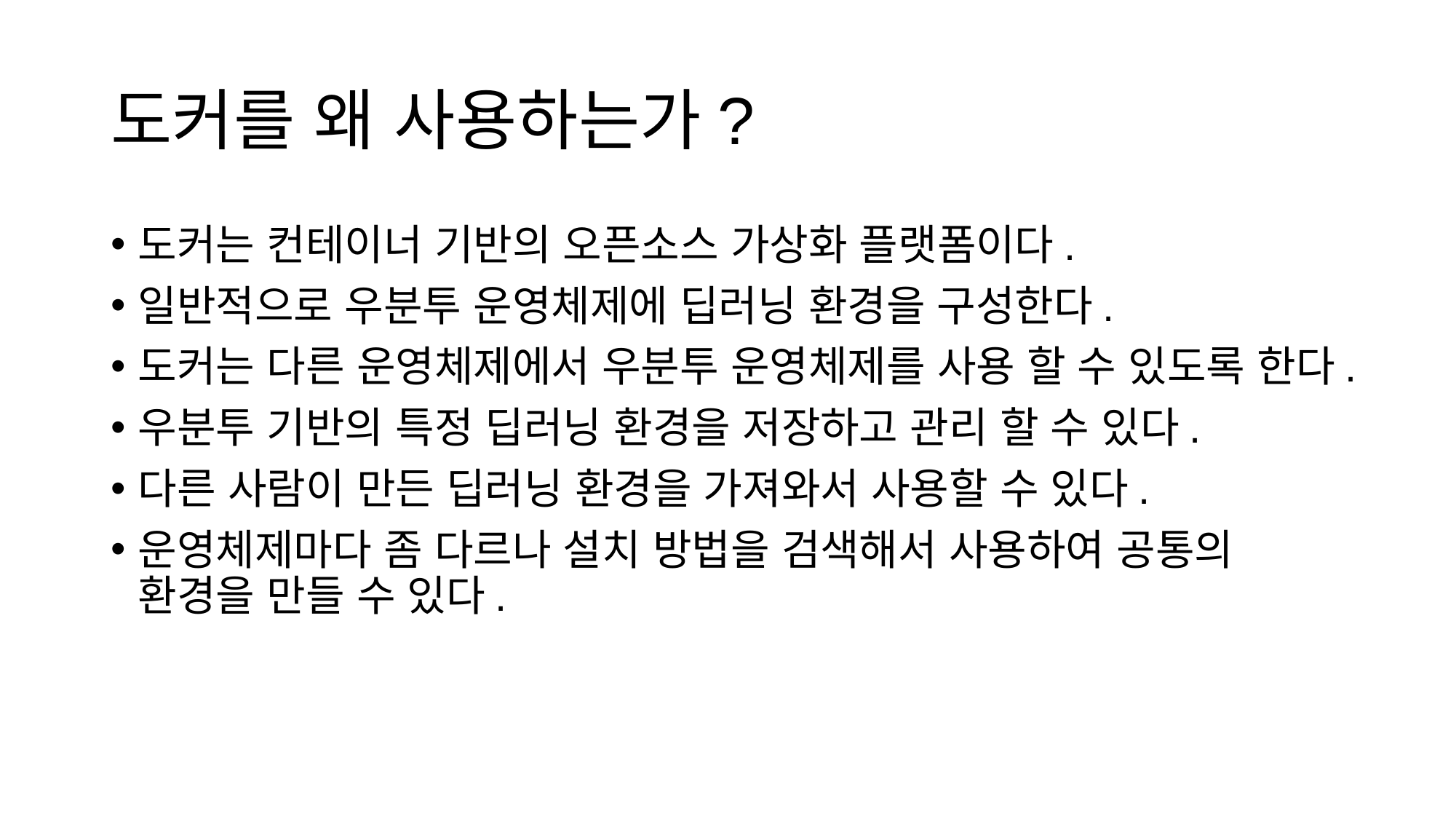

# 도커를 왜 사용하는가?
도커는 컨테이너 기반의 오픈소스 가상화 플랫폼이다.
일반적으로 우분투 운영체제에 딥러닝 환경을 구성한다.
도커는 다른 운영체제에서 우분투 운영체제를 사용 할 수 있도록 한다.
우분투 기반의 특정 딥러닝 환경을 저장하고 관리 할 수 있다.
다른 사람이 만든 딥러닝 환경을 가져와서 사용할 수 있다.
운영체제마다 좀 다르나 설치 방법을 검색해서 사용하여 공통의 환경을 만들 수 있다.